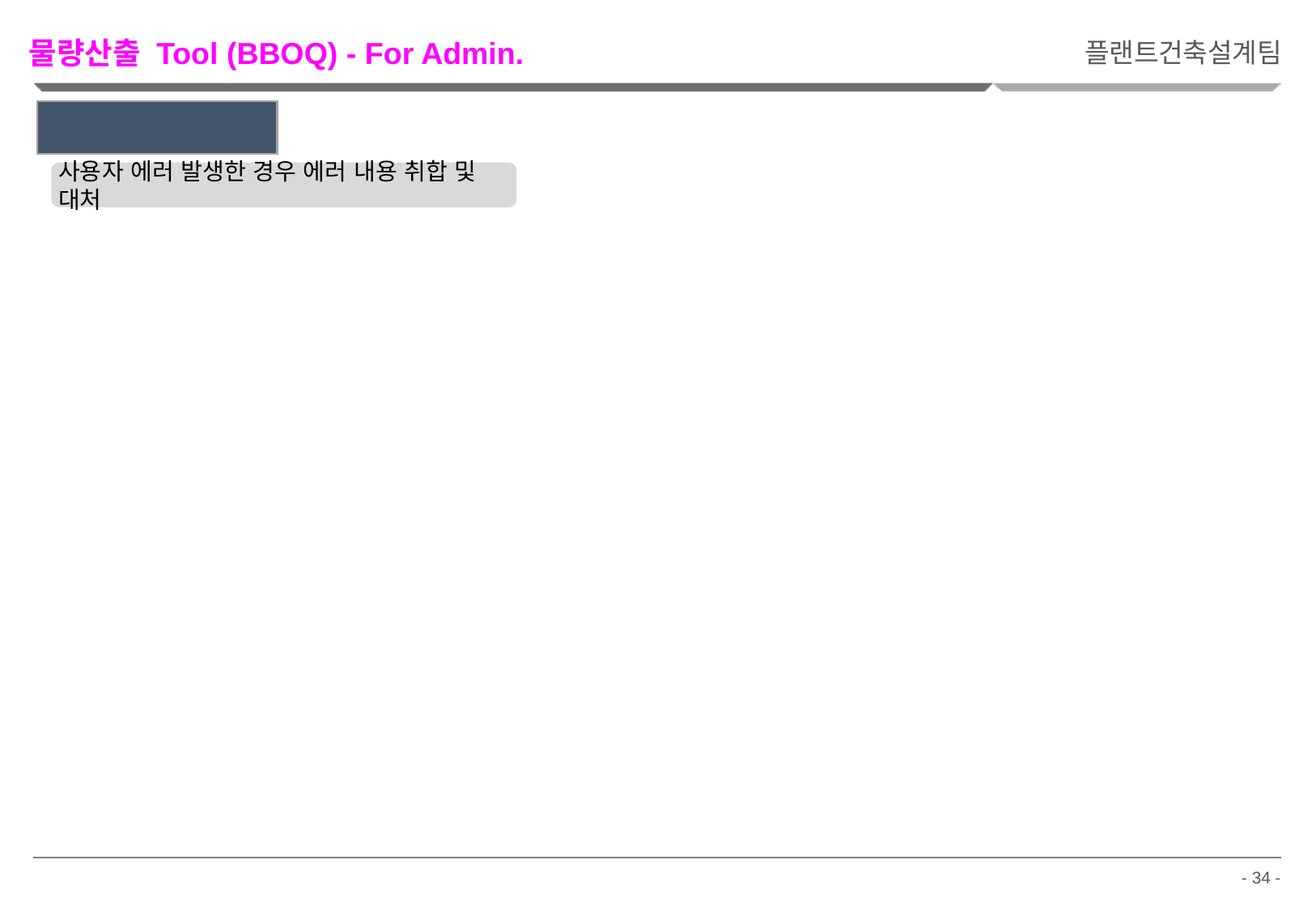

물량산출 Tool (BBOQ) - For Admin.
플랜트건축설계팀
2. Admin.’s Role
사용자 에러 발생한 경우 에러 내용 취합 및 대처